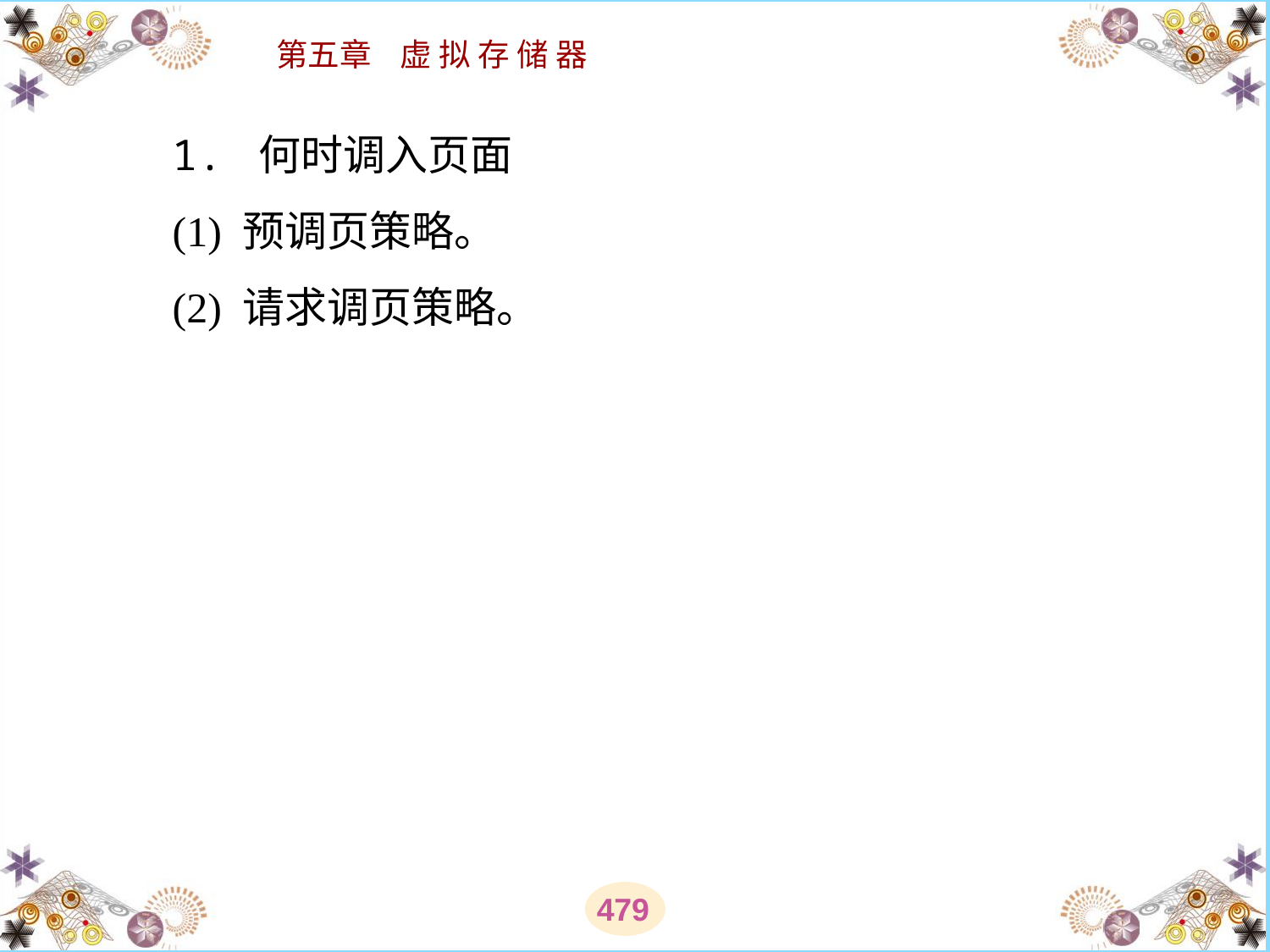

# 1. 何时调入页面 　　(1) 预调页策略。 　　(2) 请求调页策略。